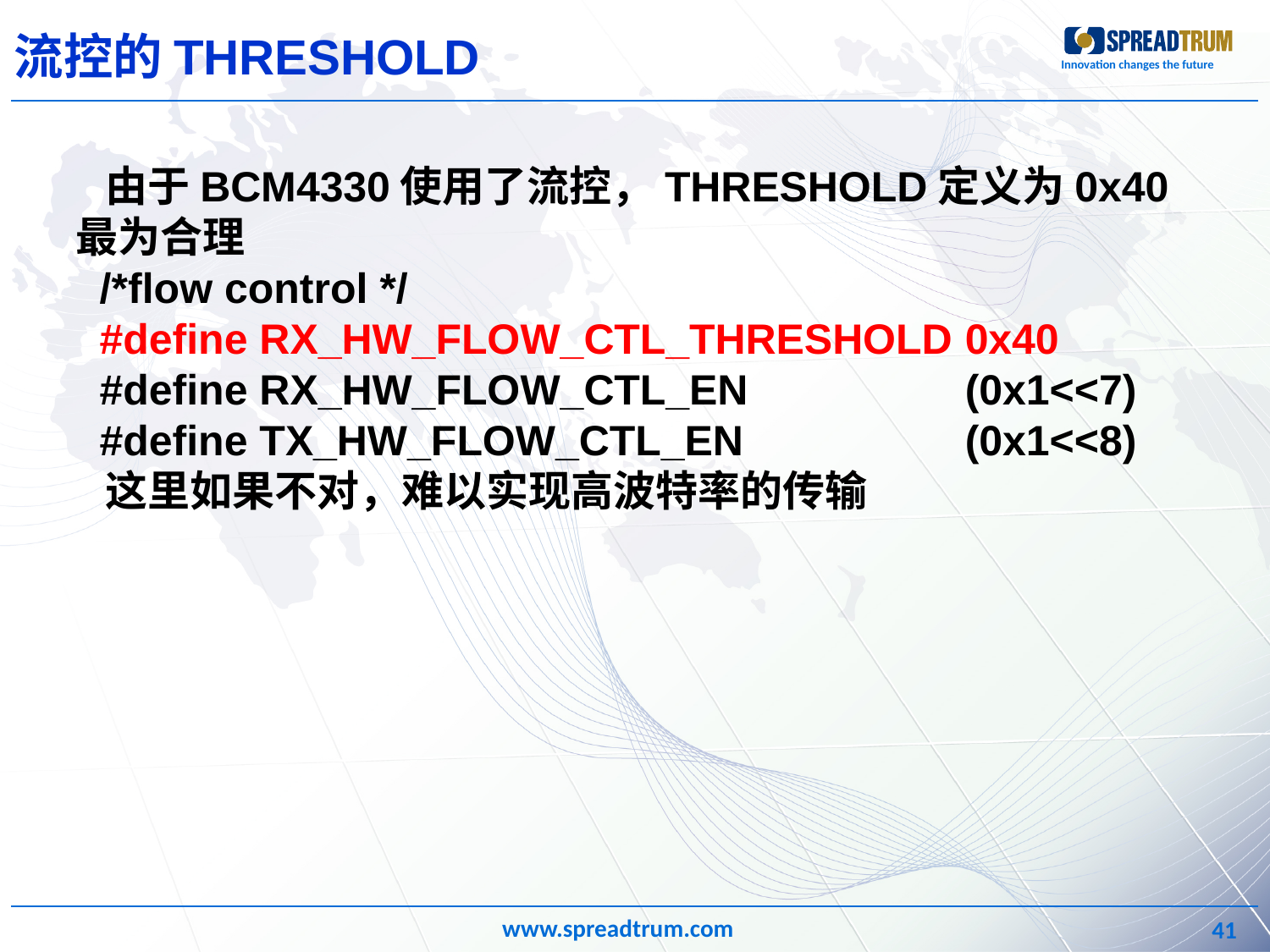

流控的THRESHOLD
  由于BCM4330使用了流控，THRESHOLD定义为0x40最为合理
  /*flow control */
  #define RX_HW_FLOW_CTL_THRESHOLD	0x40
  #define RX_HW_FLOW_CTL_EN		(0x1<<7)
  #define TX_HW_FLOW_CTL_EN		(0x1<<8)
  这里如果不对，难以实现高波特率的传输